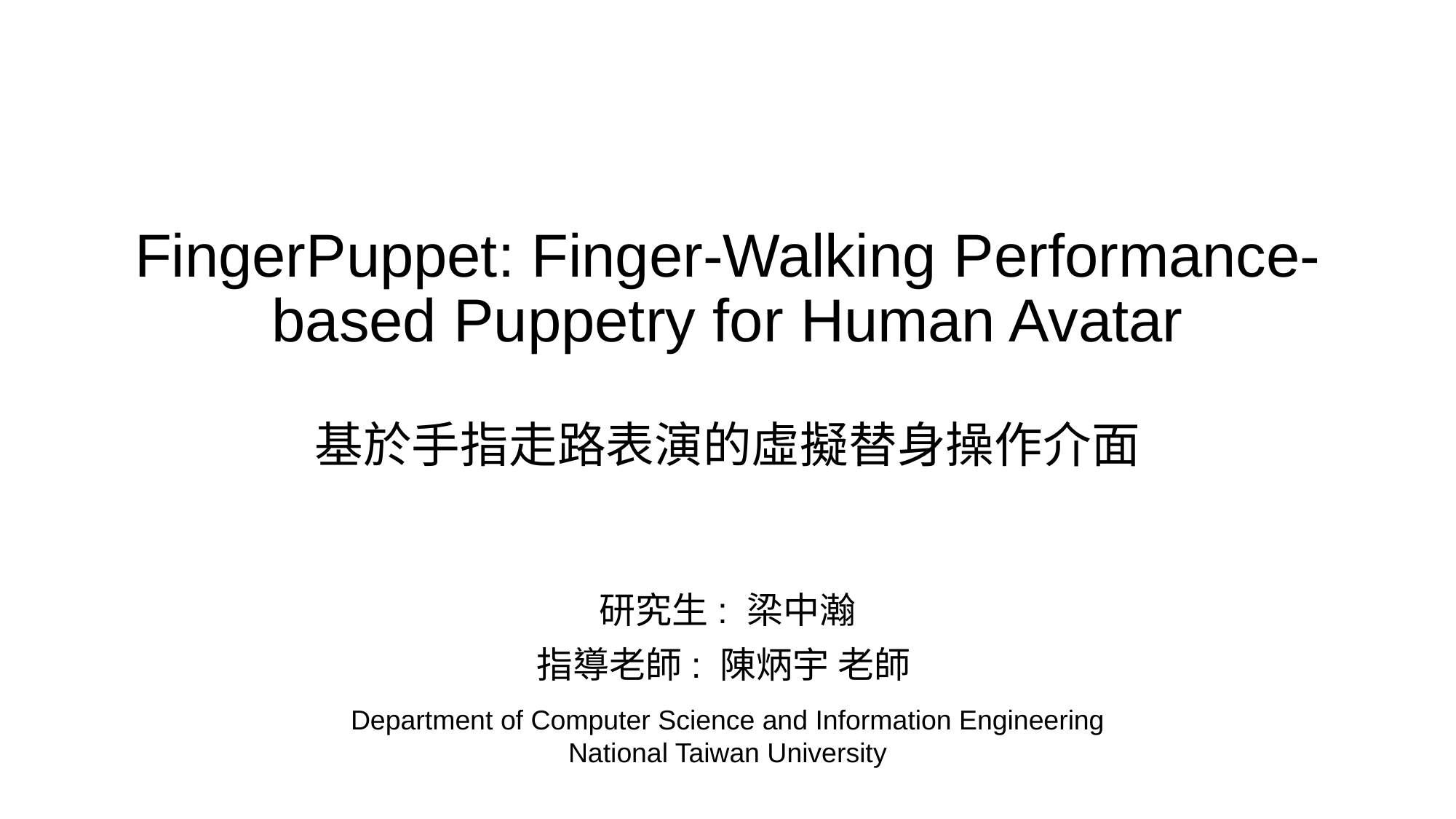

# FingerPuppet: Finger-Walking Performance-based Puppetry for Human Avatar 基於手指走路表演的虛擬替身操作介面
研究生: 梁中瀚
指導老師: 陳炳宇 老師
Department of Computer Science and Information Engineering
National Taiwan University